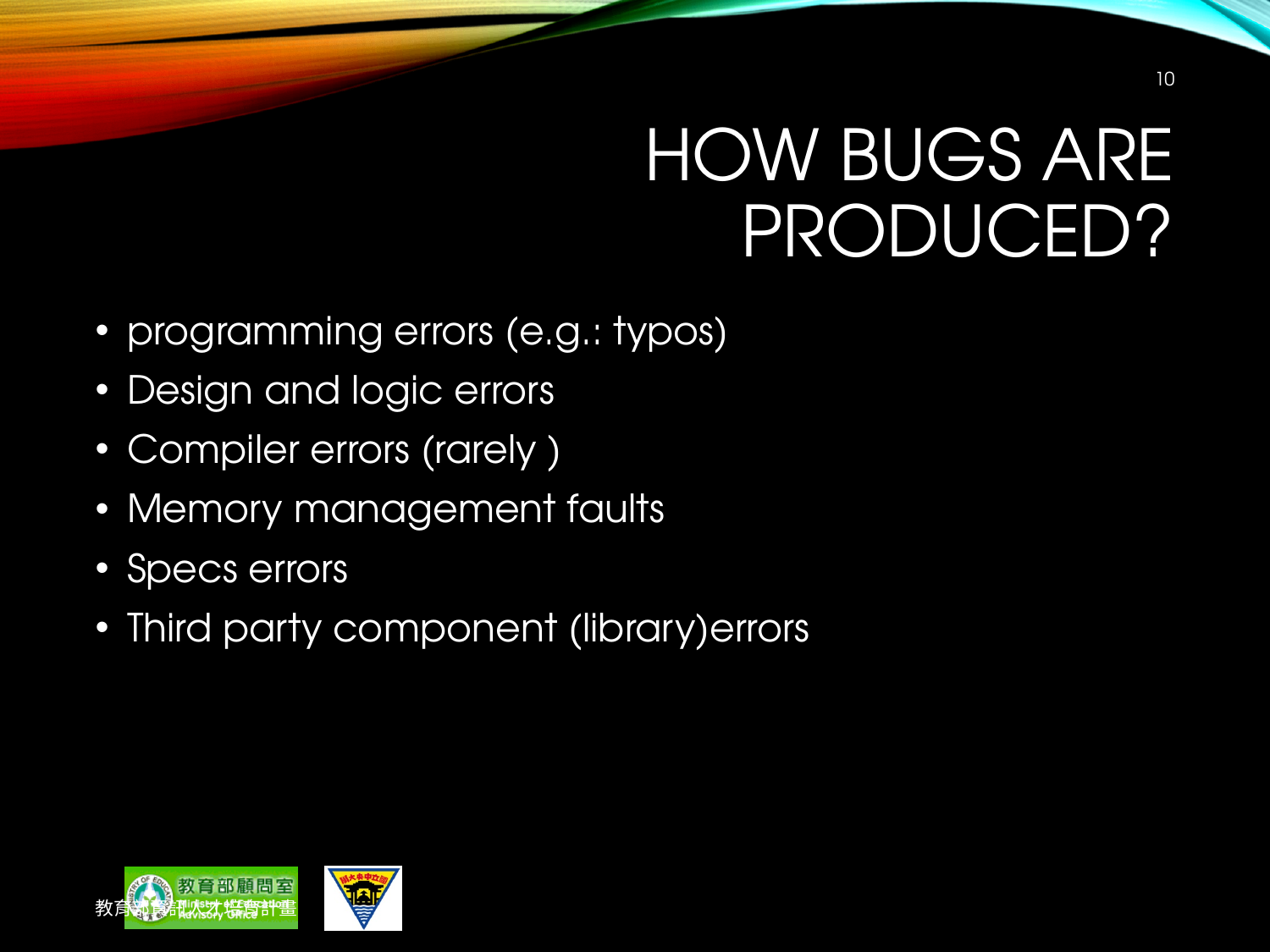

10
# How Bugs are produced?
programming errors (e.g.: typos)
Design and logic errors
Compiler errors (rarely )
Memory management faults
Specs errors
Third party component (library)errors

教育部資訊人才培育計畫